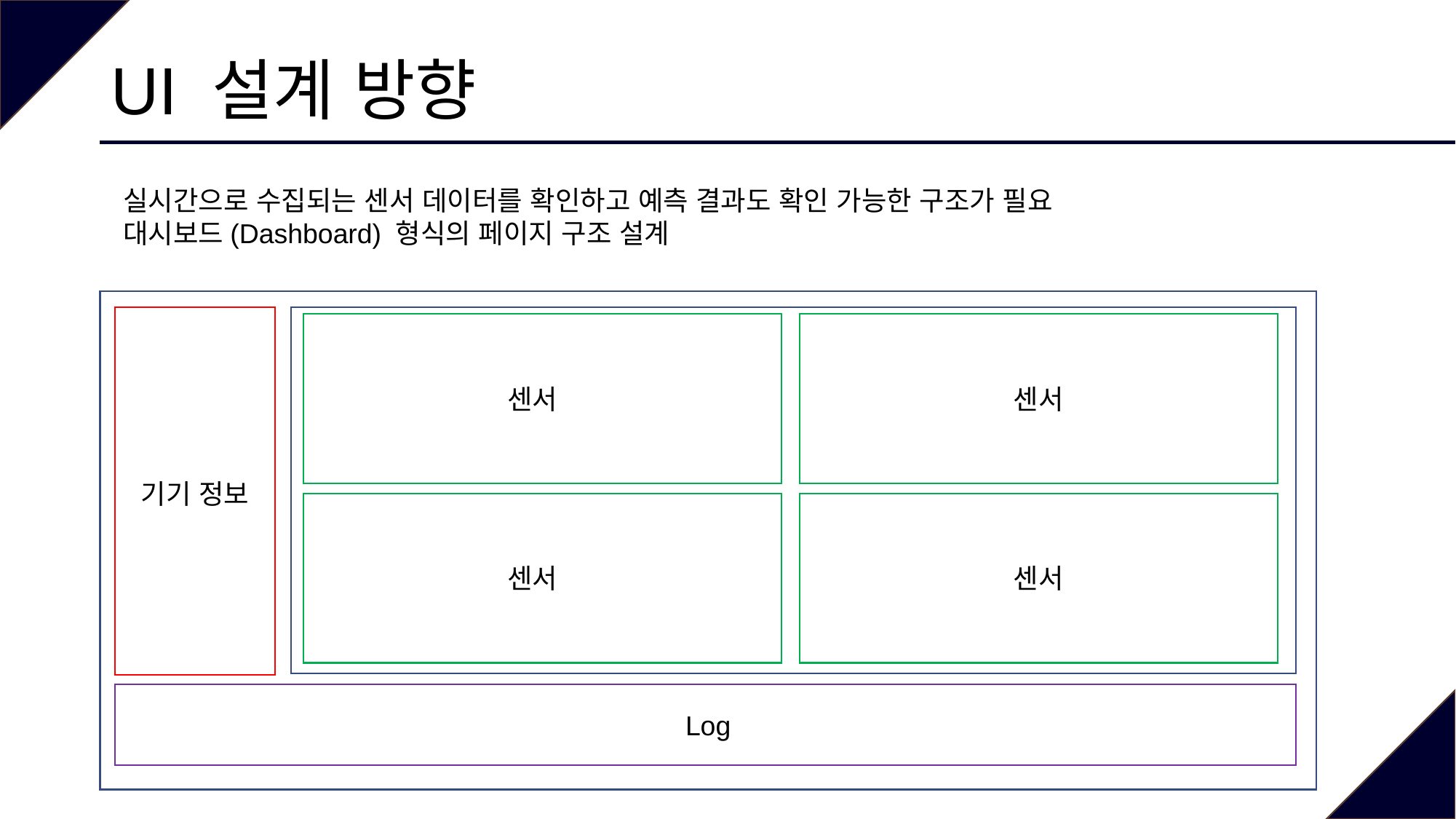

# UI 설계 방향
실시간으로 수집되는 센서 데이터를 확인하고 예측 결과도 확인 가능한 구조가 필요
대시보드(Dashboard) 형식의 페이지 구조 설계

센서
센서
기기 정보

센서
센서

Log